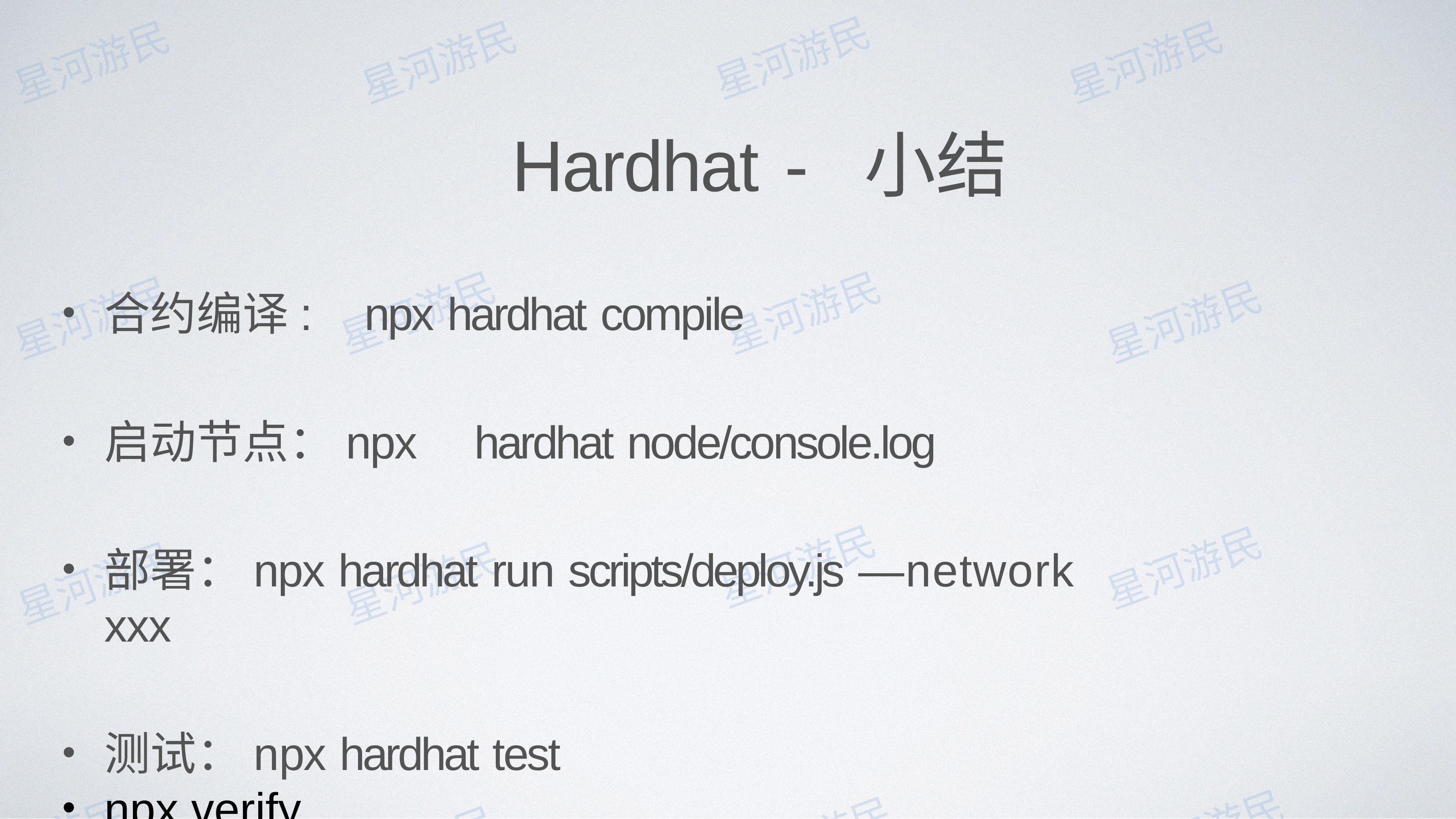

# Hardhat - ⼩结
合约编译:	npx hardhat compile

启动节点：npx	hardhat node/console.log

部署：npx hardhat run scripts/deploy.js —network xxx

测试：npx hardhat test
npx verify